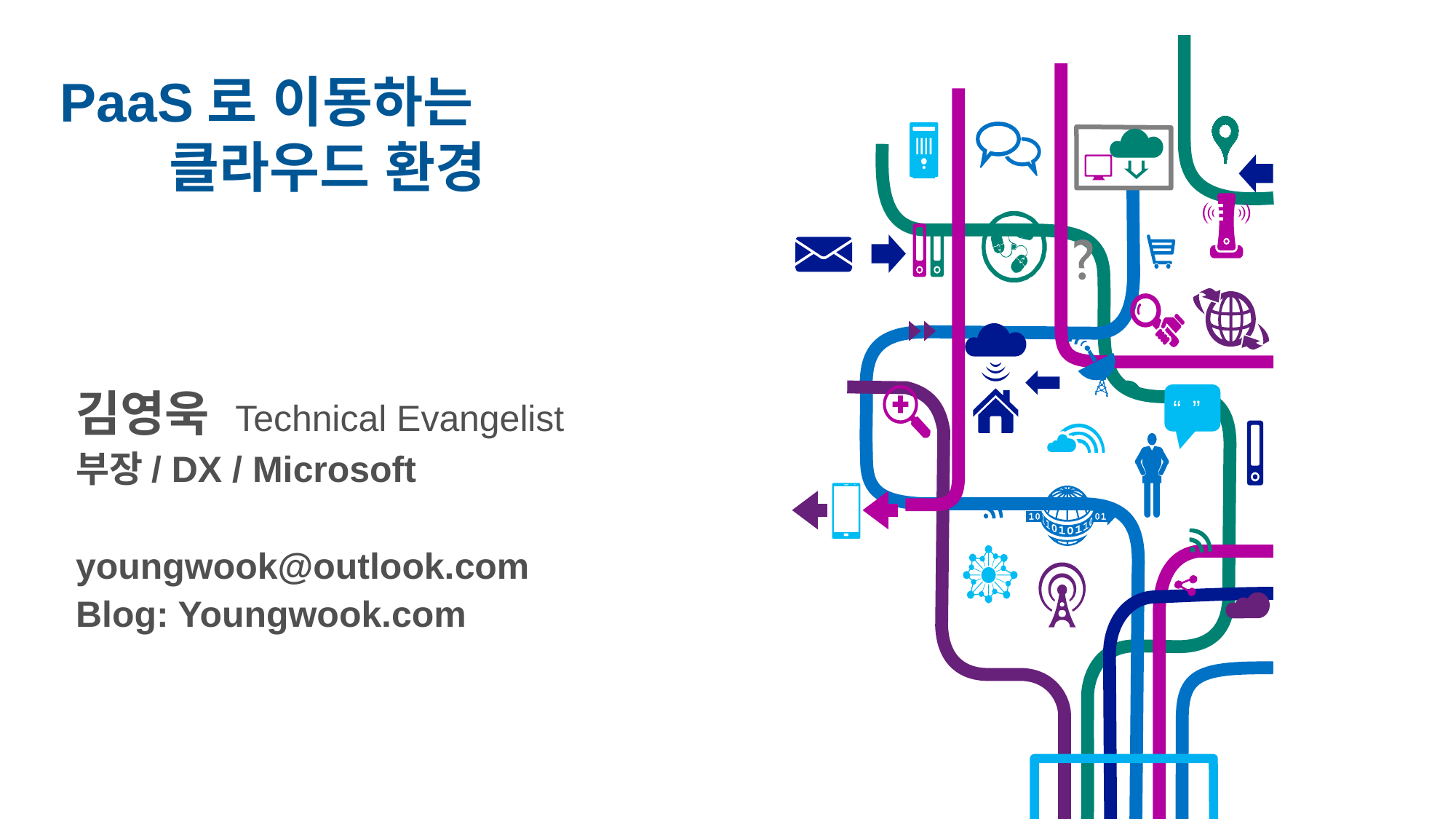

PaaS로 이동하는
	클라우드 환경

“   ”

김영욱 Technical Evangelist
부장/ DX / Microsoft

youngwook@outlook.com
Blog: Youngwook.com